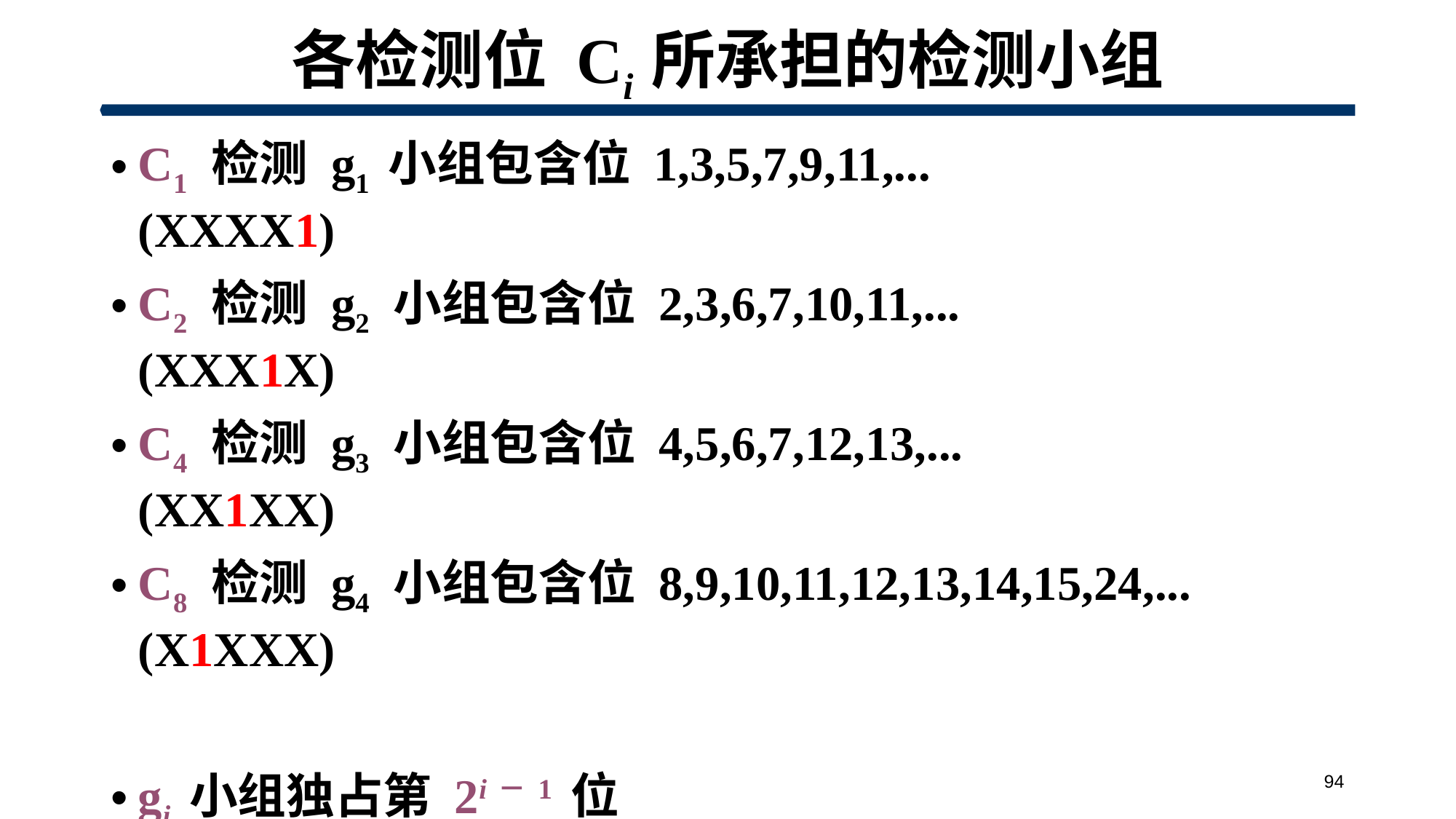

# 各检测位 Ci 所承担的检测小组
C1 检测 g1 小组包含位 1,3,5,7,9,11,...                      (XXXX1)
C2 检测 g2 小组包含位 2,3,6,7,10,11,...                    (XXX1X)
C4 检测 g3 小组包含位 4,5,6,7,12,13,...                   (XX1XX)
C8 检测 g4 小组包含位 8,9,10,11,12,13,14,15,24,... (X1XXX)

gi 小组独占第 2i－1 位
gi 和 gj 小组共同占第 2i－1 + 2j－1 位
gi、gj 和 gl 小组共同占第 2i－1 + 2j－1 + 2l－1 位
94